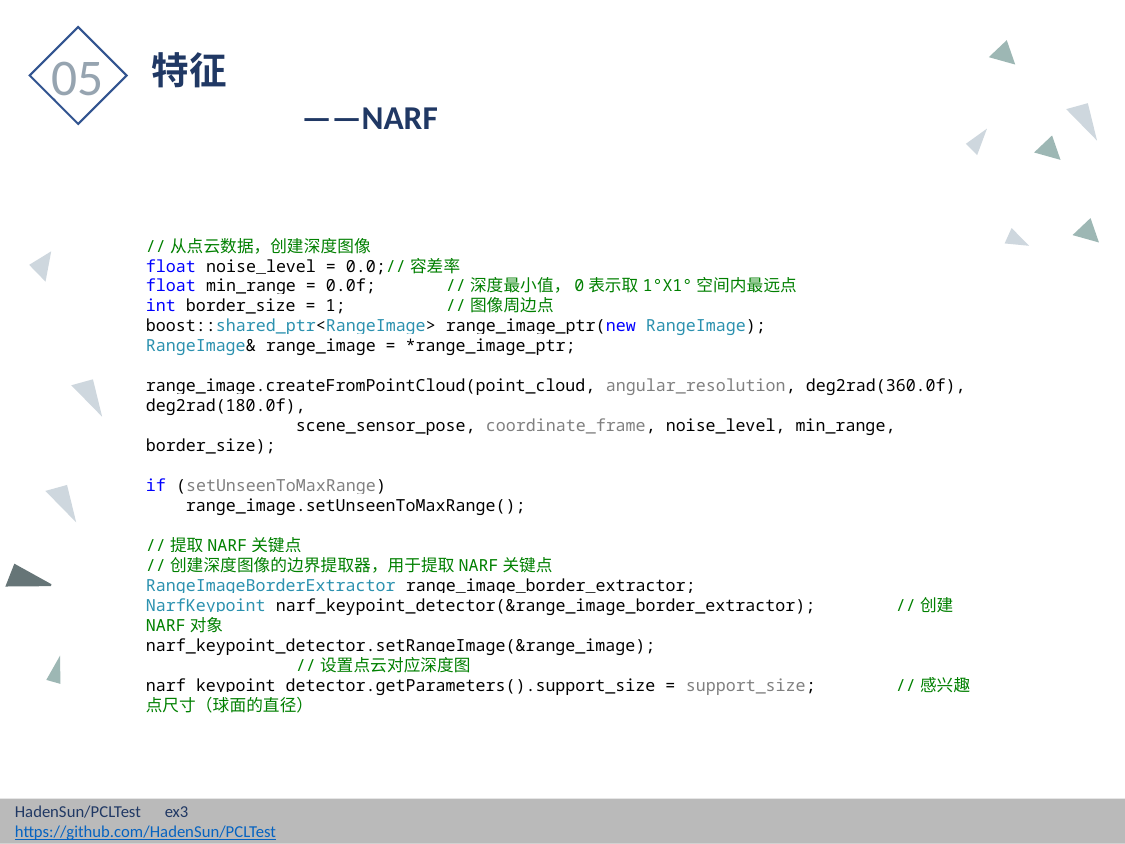

05
特征
	——NARF

//从点云数据，创建深度图像
float noise_level = 0.0;//容差率
float min_range = 0.0f;	//深度最小值，0表示取1°X1°空间内最远点
int border_size = 1;	//图像周边点
boost::shared_ptr<RangeImage> range_image_ptr(new RangeImage);
RangeImage& range_image = *range_image_ptr;

range_image.createFromPointCloud(point_cloud, angular_resolution, deg2rad(360.0f), deg2rad(180.0f),
	scene_sensor_pose, coordinate_frame, noise_level, min_range, border_size);

if (setUnseenToMaxRange)
    range_image.setUnseenToMaxRange();

//提取NARF关键点
//创建深度图像的边界提取器，用于提取NARF关键点
RangeImageBorderExtractor range_image_border_extractor;
NarfKeypoint narf_keypoint_detector(&range_image_border_extractor);	//创建NARF对象
narf_keypoint_detector.setRangeImage(&range_image);			//设置点云对应深度图
narf_keypoint_detector.getParameters().support_size = support_size; 	//感兴趣点尺寸（球面的直径）

HadenSun/PCLTest	ex3
https://github.com/HadenSun/PCLTest